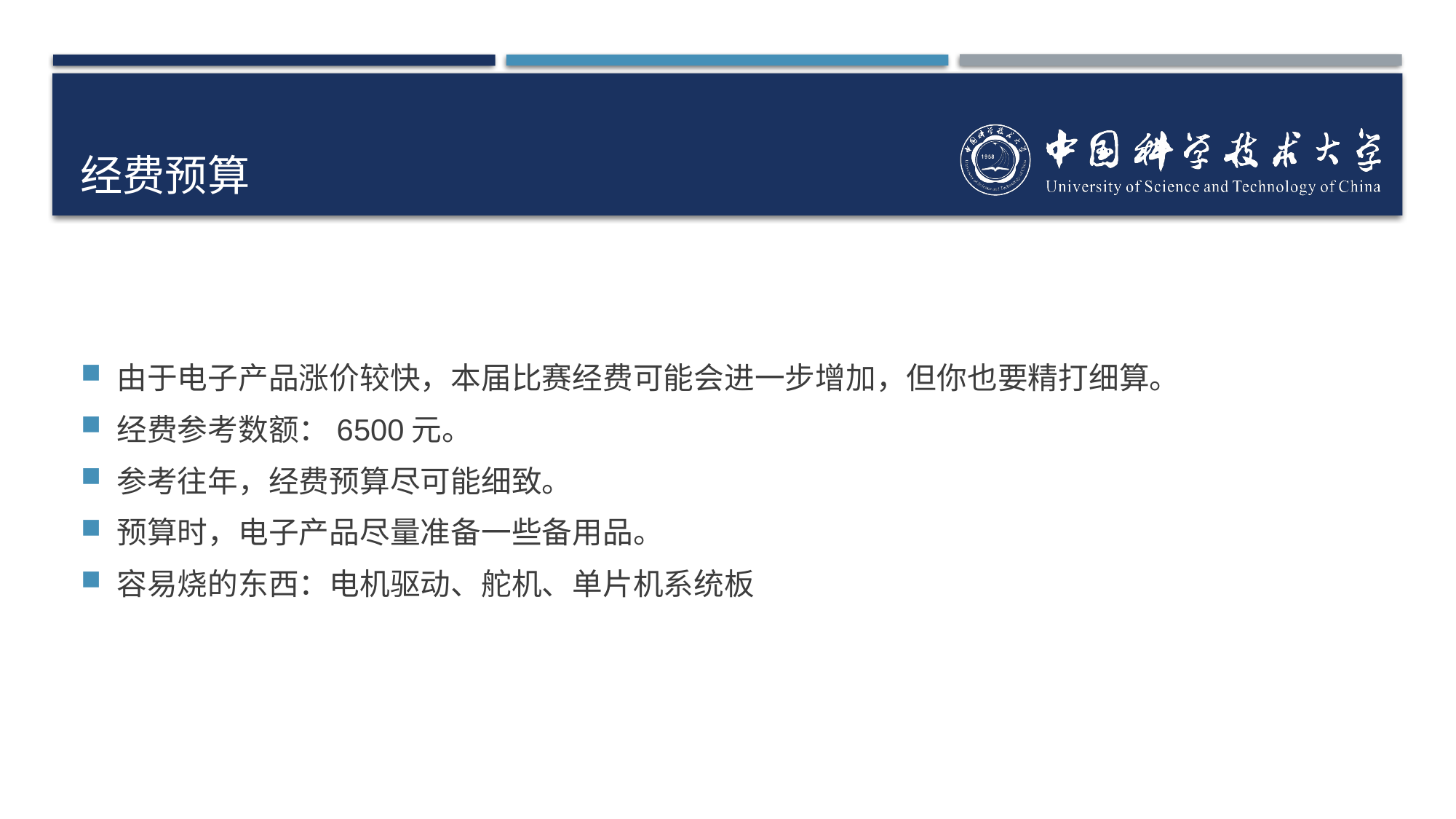

# 经费预算
由于电子产品涨价较快，本届比赛经费可能会进一步增加，但你也要精打细算。
经费参考数额：6500元。
参考往年，经费预算尽可能细致。
预算时，电子产品尽量准备一些备用品。
容易烧的东西：电机驱动、舵机、单片机系统板